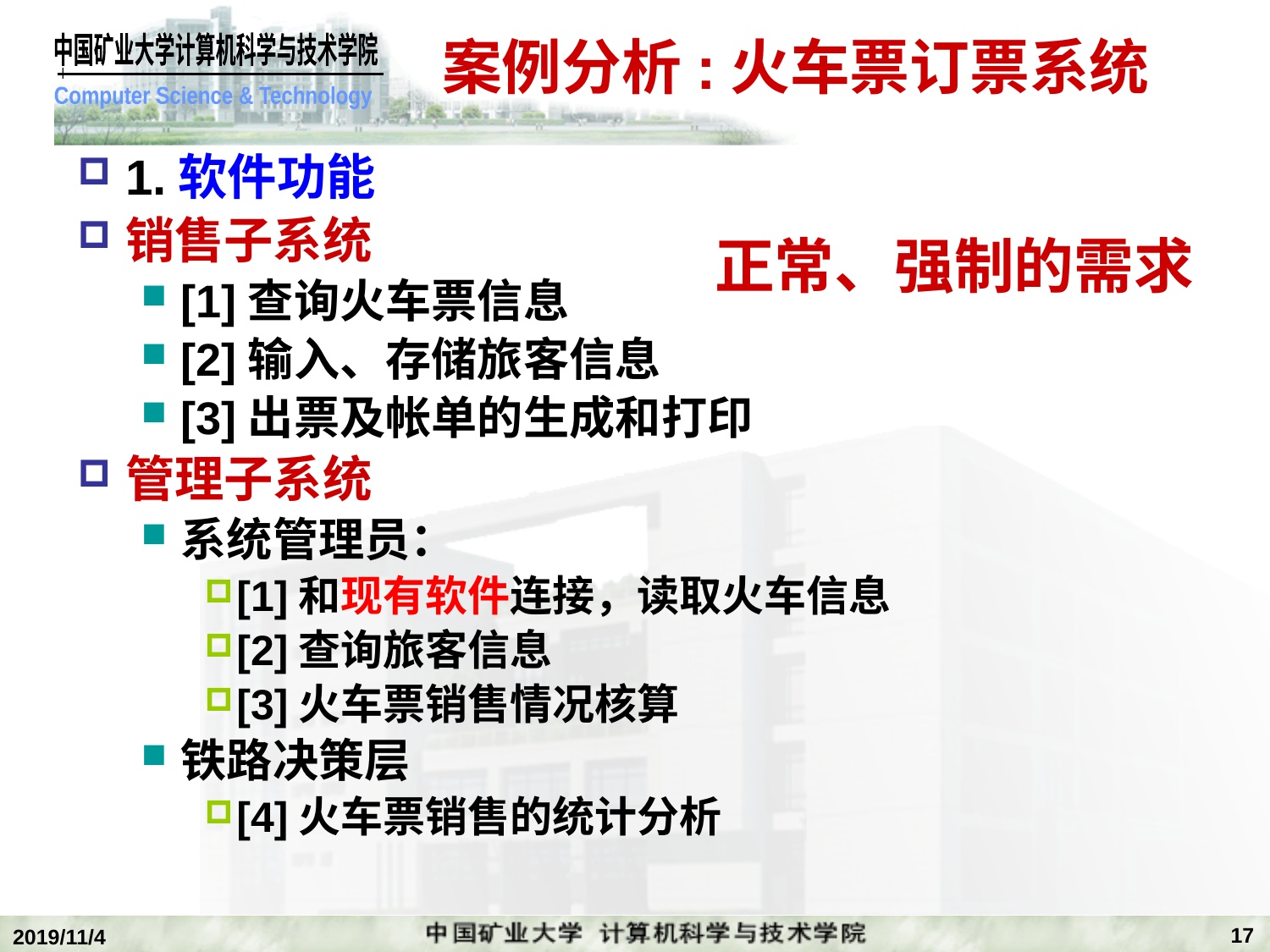

# 案例分析:火车票订票系统
1.软件功能
销售子系统
[1]查询火车票信息
[2]输入、存储旅客信息
[3]出票及帐单的生成和打印
管理子系统
系统管理员：
[1]和现有软件连接，读取火车信息
[2]查询旅客信息
[3]火车票销售情况核算
铁路决策层
[4]火车票销售的统计分析
正常、强制的需求
17
2019/11/4